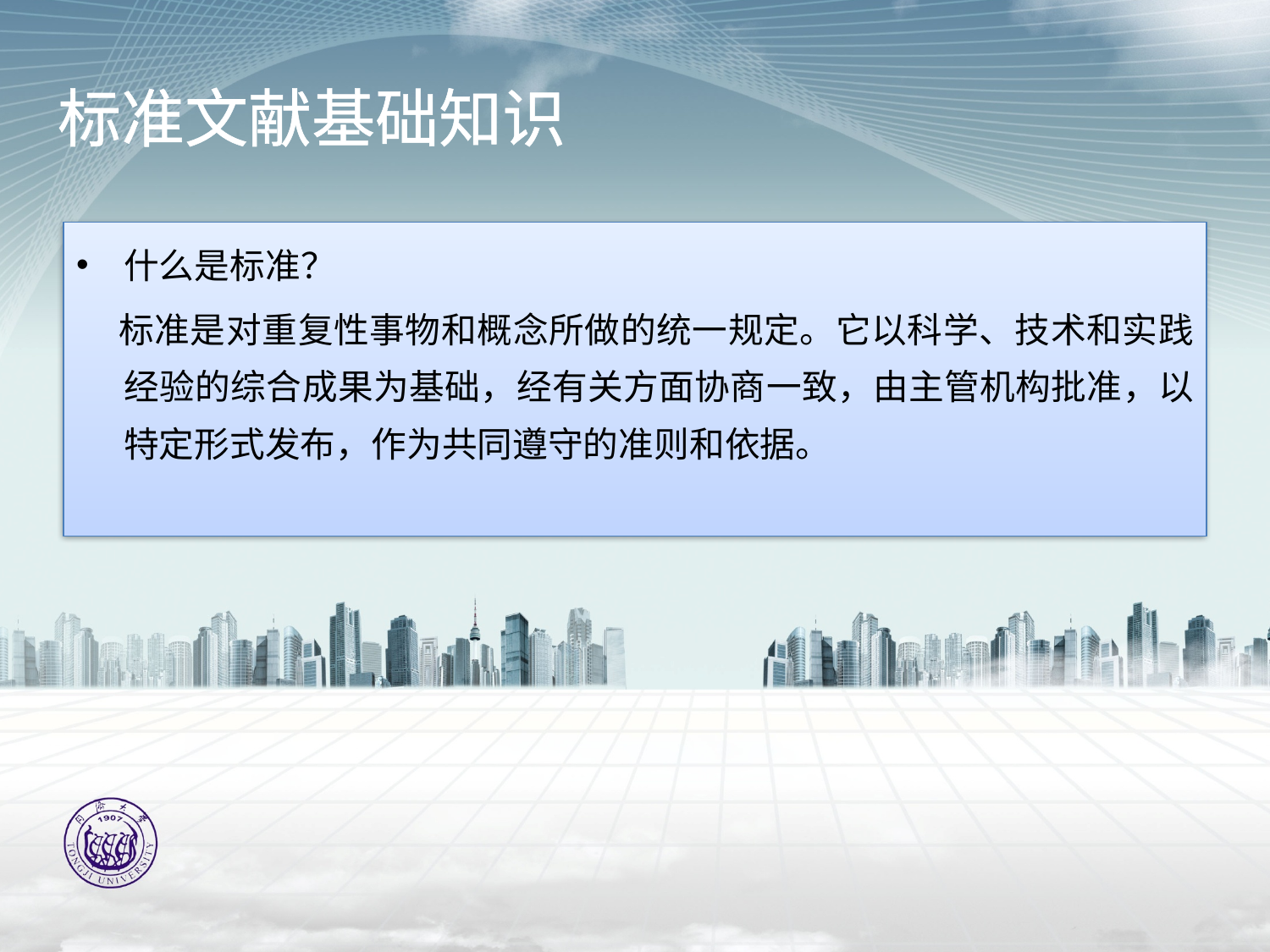

# 标准文献基础知识
什么是标准？
    标准是对重复性事物和概念所做的统一规定。它以科学、技术和实践经验的综合成果为基础，经有关方面协商一致，由主管机构批准，以特定形式发布，作为共同遵守的准则和依据。